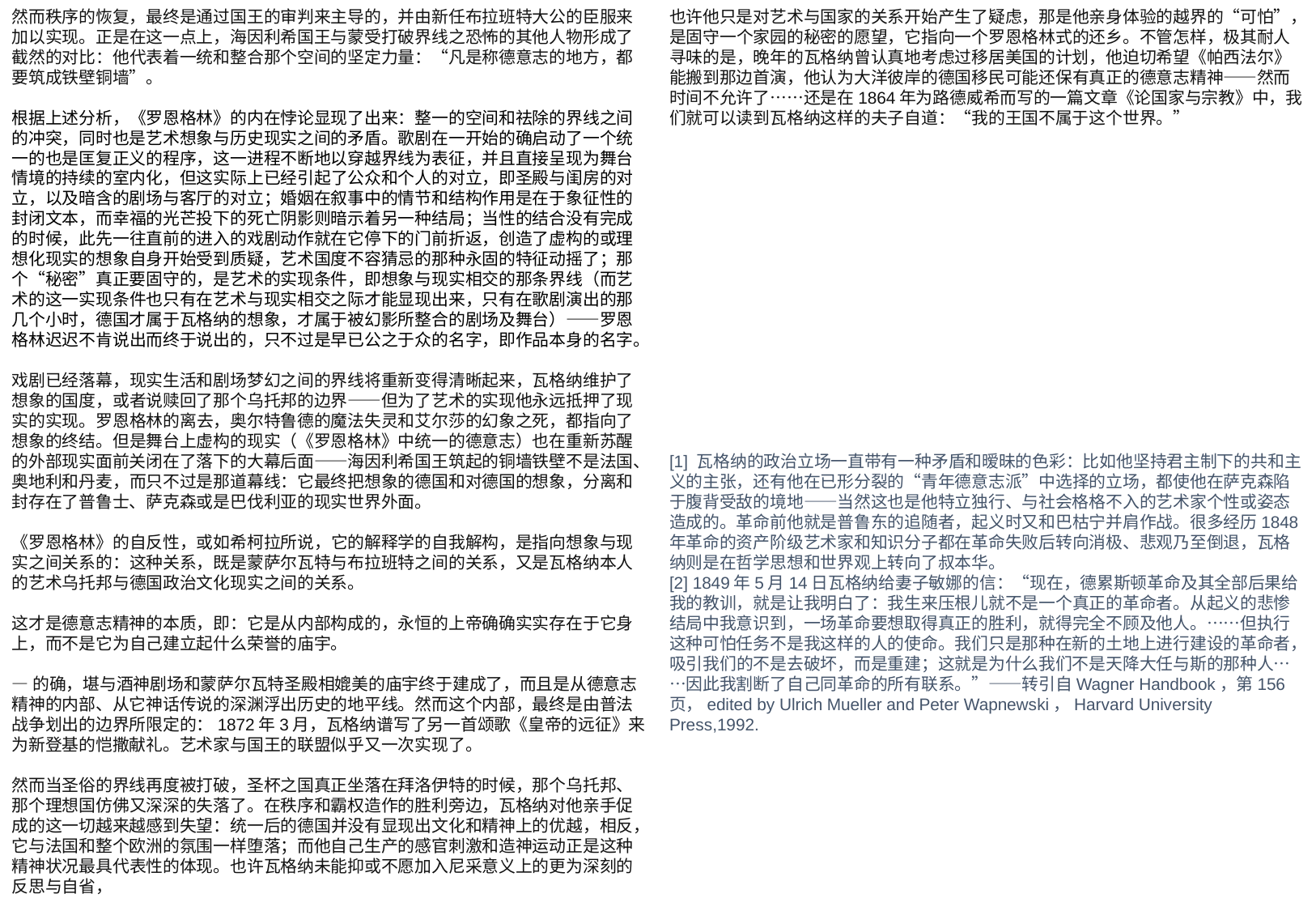

然而秩序的恢复，最终是通过国王的审判来主导的，并由新任布拉班特大公的臣服来加以实现。正是在这一点上，海因利希国王与蒙受打破界线之恐怖的其他人物形成了截然的对比：他代表着一统和整合那个空间的坚定力量：“凡是称德意志的地方，都要筑成铁壁铜墙”。

根据上述分析，《罗恩格林》的内在悖论显现了出来：整一的空间和祛除的界线之间的冲突，同时也是艺术想象与历史现实之间的矛盾。歌剧在一开始的确启动了一个统一的也是匡复正义的程序，这一进程不断地以穿越界线为表征，并且直接呈现为舞台情境的持续的室内化，但这实际上已经引起了公众和个人的对立，即圣殿与闺房的对立，以及暗含的剧场与客厅的对立；婚姻在叙事中的情节和结构作用是在于象征性的封闭文本，而幸福的光芒投下的死亡阴影则暗示着另一种结局；当性的结合没有完成的时候，此先一往直前的进入的戏剧动作就在它停下的门前折返，创造了虚构的或理想化现实的想象自身开始受到质疑，艺术国度不容猜忌的那种永固的特征动摇了；那个“秘密”真正要固守的，是艺术的实现条件，即想象与现实相交的那条界线（而艺术的这一实现条件也只有在艺术与现实相交之际才能显现出来，只有在歌剧演出的那几个小时，德国才属于瓦格纳的想象，才属于被幻影所整合的剧场及舞台）——罗恩格林迟迟不肯说出而终于说出的，只不过是早已公之于众的名字，即作品本身的名字。
戏剧已经落幕，现实生活和剧场梦幻之间的界线将重新变得清晰起来，瓦格纳维护了想象的国度，或者说赎回了那个乌托邦的边界——但为了艺术的实现他永远抵押了现实的实现。罗恩格林的离去，奥尔特鲁德的魔法失灵和艾尔莎的幻象之死，都指向了想象的终结。但是舞台上虚构的现实（《罗恩格林》中统一的德意志）也在重新苏醒的外部现实面前关闭在了落下的大幕后面——海因利希国王筑起的铜墙铁壁不是法国、奥地利和丹麦，而只不过是那道幕线：它最终把想象的德国和对德国的想象，分离和封存在了普鲁士、萨克森或是巴伐利亚的现实世界外面。

《罗恩格林》的自反性，或如希柯拉所说，它的解释学的自我解构，是指向想象与现实之间关系的：这种关系，既是蒙萨尔瓦特与布拉班特之间的关系，又是瓦格纳本人的艺术乌托邦与德国政治文化现实之间的关系。

这才是德意志精神的本质，即：它是从内部构成的，永恒的上帝确确实实存在于它身上，而不是它为自己建立起什么荣誉的庙宇。

—的确，堪与酒神剧场和蒙萨尔瓦特圣殿相媲美的庙宇终于建成了，而且是从德意志精神的内部、从它神话传说的深渊浮出历史的地平线。然而这个内部，最终是由普法战争划出的边界所限定的：1872年3月，瓦格纳谱写了另一首颂歌《皇帝的远征》来为新登基的恺撒献礼。艺术家与国王的联盟似乎又一次实现了。

然而当圣俗的界线再度被打破，圣杯之国真正坐落在拜洛伊特的时候，那个乌托邦、那个理想国仿佛又深深的失落了。在秩序和霸权造作的胜利旁边，瓦格纳对他亲手促成的这一切越来越感到失望：统一后的德国并没有显现出文化和精神上的优越，相反，它与法国和整个欧洲的氛围一样堕落；而他自己生产的感官刺激和造神运动正是这种精神状况最具代表性的体现。也许瓦格纳未能抑或不愿加入尼采意义上的更为深刻的反思与自省，
也许他只是对艺术与国家的关系开始产生了疑虑，那是他亲身体验的越界的“可怕”，是固守一个家园的秘密的愿望，它指向一个罗恩格林式的还乡。不管怎样，极其耐人寻味的是，晚年的瓦格纳曾认真地考虑过移居美国的计划，他迫切希望《帕西法尔》能搬到那边首演，他认为大洋彼岸的德国移民可能还保有真正的德意志精神——然而时间不允许了……还是在1864年为路德威希而写的一篇文章《论国家与宗教》中，我们就可以读到瓦格纳这样的夫子自道：“我的王国不属于这个世界。”

[1] 瓦格纳的政治立场一直带有一种矛盾和暧昧的色彩：比如他坚持君主制下的共和主义的主张，还有他在已形分裂的“青年德意志派”中选择的立场，都使他在萨克森陷于腹背受敌的境地——当然这也是他特立独行、与社会格格不入的艺术家个性或姿态造成的。革命前他就是普鲁东的追随者，起义时又和巴枯宁并肩作战。很多经历1848年革命的资产阶级艺术家和知识分子都在革命失败后转向消极、悲观乃至倒退，瓦格纳则是在哲学思想和世界观上转向了叔本华。
[2] 1849年5月14日瓦格纳给妻子敏娜的信：“现在，德累斯顿革命及其全部后果给我的教训，就是让我明白了：我生来压根儿就不是一个真正的革命者。从起义的悲惨结局中我意识到，一场革命要想取得真正的胜利，就得完全不顾及他人。……但执行这种可怕任务不是我这样的人的使命。我们只是那种在新的土地上进行建设的革命者，吸引我们的不是去破坏，而是重建；这就是为什么我们不是天降大任与斯的那种人……因此我割断了自己同革命的所有联系。”——转引自Wagner Handbook，第156页，edited by Ulrich Mueller and Peter Wapnewski，Harvard University Press,1992.